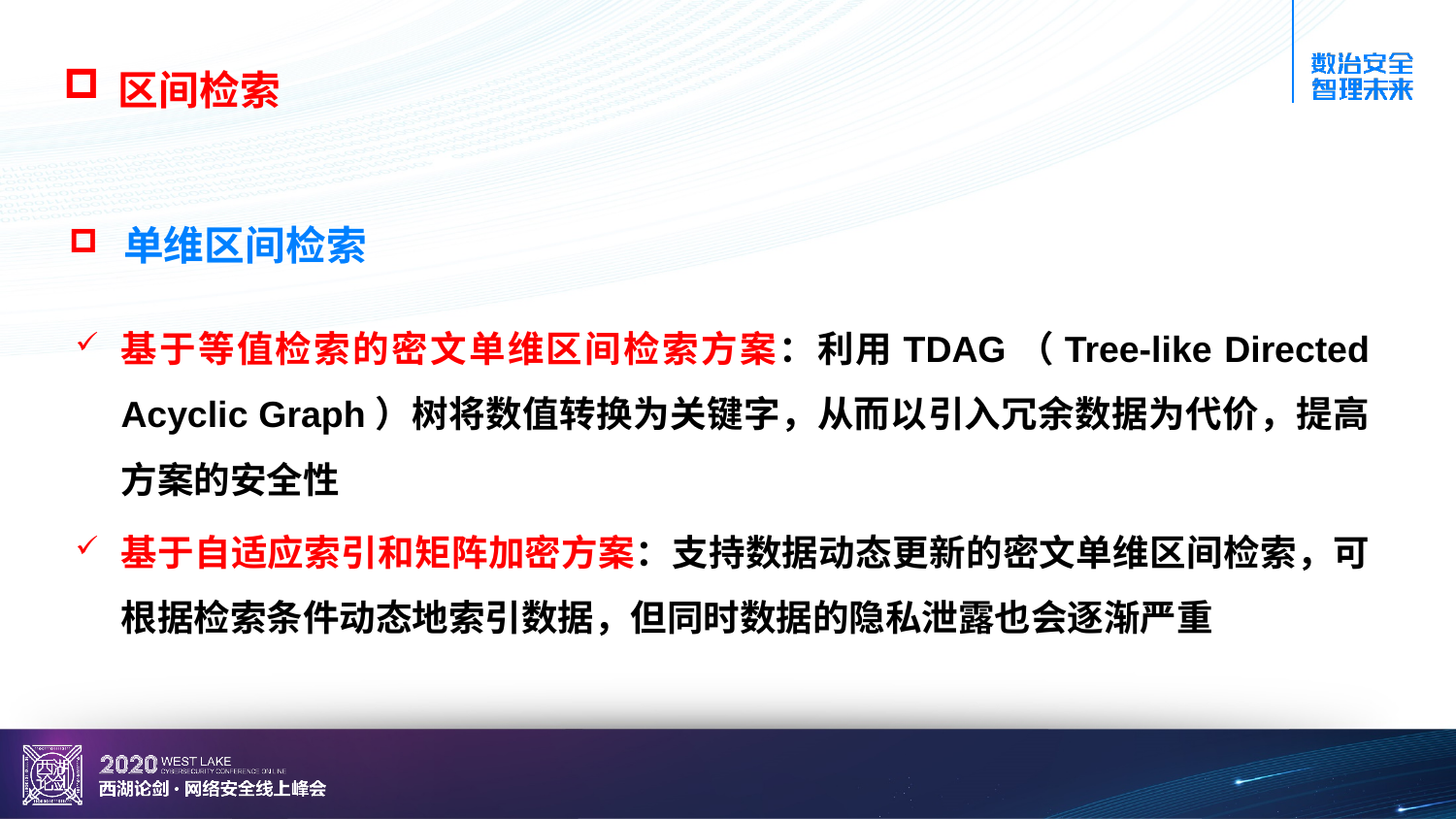

区间检索
单维区间检索
基于等值检索的密文单维区间检索方案：利用TDAG（Tree-like Directed Acyclic Graph）树将数值转换为关键字，从而以引入冗余数据为代价，提高方案的安全性
基于自适应索引和矩阵加密方案：支持数据动态更新的密文单维区间检索，可根据检索条件动态地索引数据，但同时数据的隐私泄露也会逐渐严重